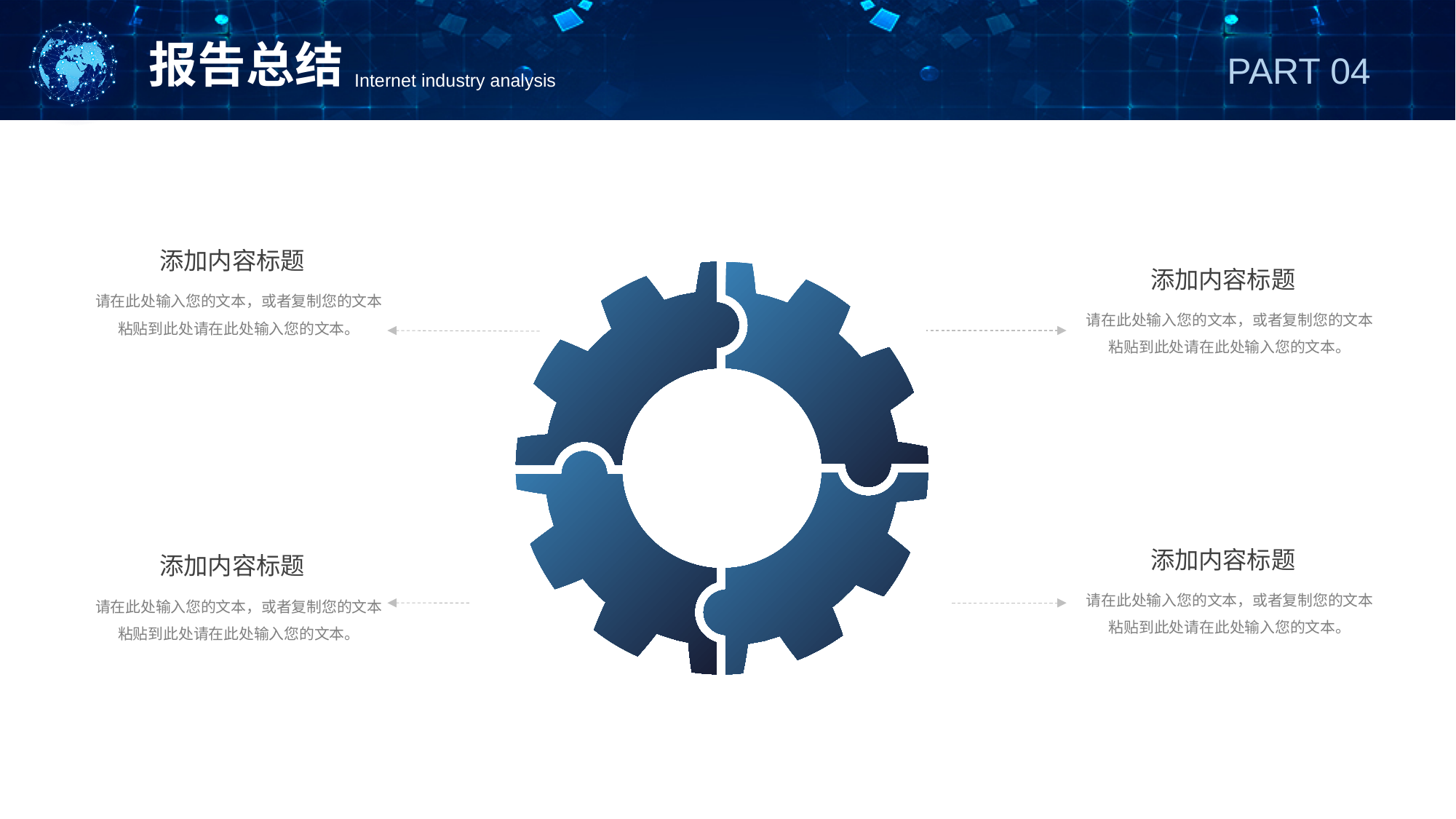

报告总结
Internet industry analysis
PART 04
添加内容标题
请在此处输入您的文本，或者复制您的文本粘贴到此处请在此处输入您的文本。
添加内容标题
请在此处输入您的文本，或者复制您的文本粘贴到此处请在此处输入您的文本。

添加内容标题
请在此处输入您的文本，或者复制您的文本粘贴到此处请在此处输入您的文本。
添加内容标题
请在此处输入您的文本，或者复制您的文本粘贴到此处请在此处输入您的文本。